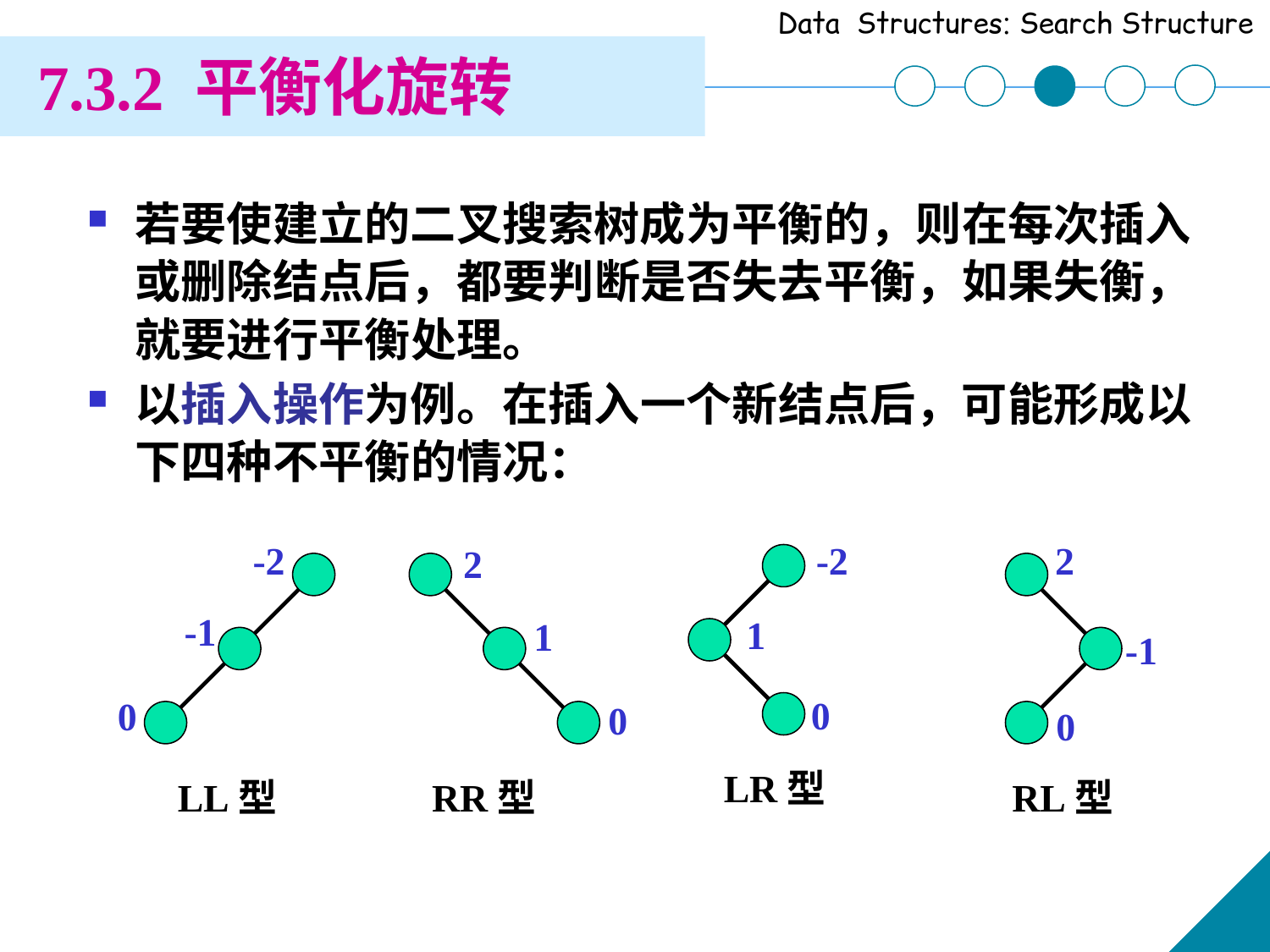

7.3.2 平衡化旋转

若要使建立的二叉搜索树成为平衡的，则在每次插入或删除结点后，都要判断是否失去平衡，如果失衡，就要进行平衡处理。
以插入操作为例。在插入一个新结点后，可能形成以下四种不平衡的情况：
-2

-1

0

   LL型
-2

1

0

     LR型
2

-1

0
     RL型
2

1

0

   RR型